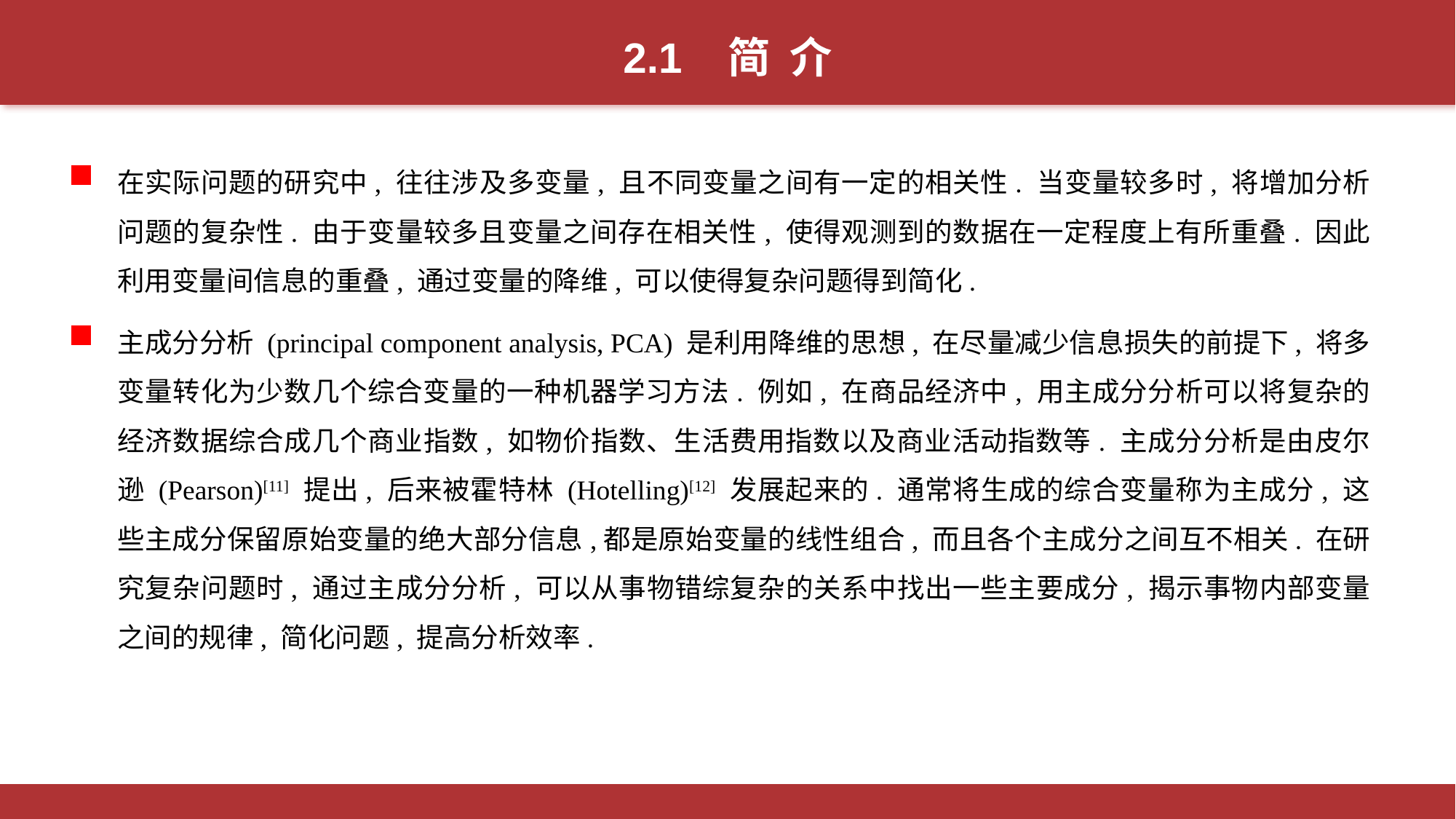

2.1   简  介
在实际问题的研究中, 往往涉及多变量, 且不同变量之间有一定的相关性. 当变量较多时, 将增加分析问题的复杂性. 由于变量较多且变量之间存在相关性, 使得观测到的数据在一定程度上有所重叠. 因此利用变量间信息的重叠, 通过变量的降维, 可以使得复杂问题得到简化.

主成分分析 (principal component analysis, PCA) 是利用降维的思想, 在尽量减少信息损失的前提下, 将多变量转化为少数几个综合变量的一种机器学习方法. 例如, 在商品经济中, 用主成分分析可以将复杂的经济数据综合成几个商业指数, 如物价指数、生活费用指数以及商业活动指数等. 主成分分析是由皮尔逊 (Pearson)[11] 提出, 后来被霍特林 (Hotelling)[12] 发展起来的. 通常将生成的综合变量称为主成分, 这些主成分保留原始变量的绝大部分信息,都是原始变量的线性组合, 而且各个主成分之间互不相关. 在研究复杂问题时, 通过主成分分析, 可以从事物错综复杂的关系中找出一些主要成分, 揭示事物内部变量之间的规律, 简化问题, 提高分析效率.